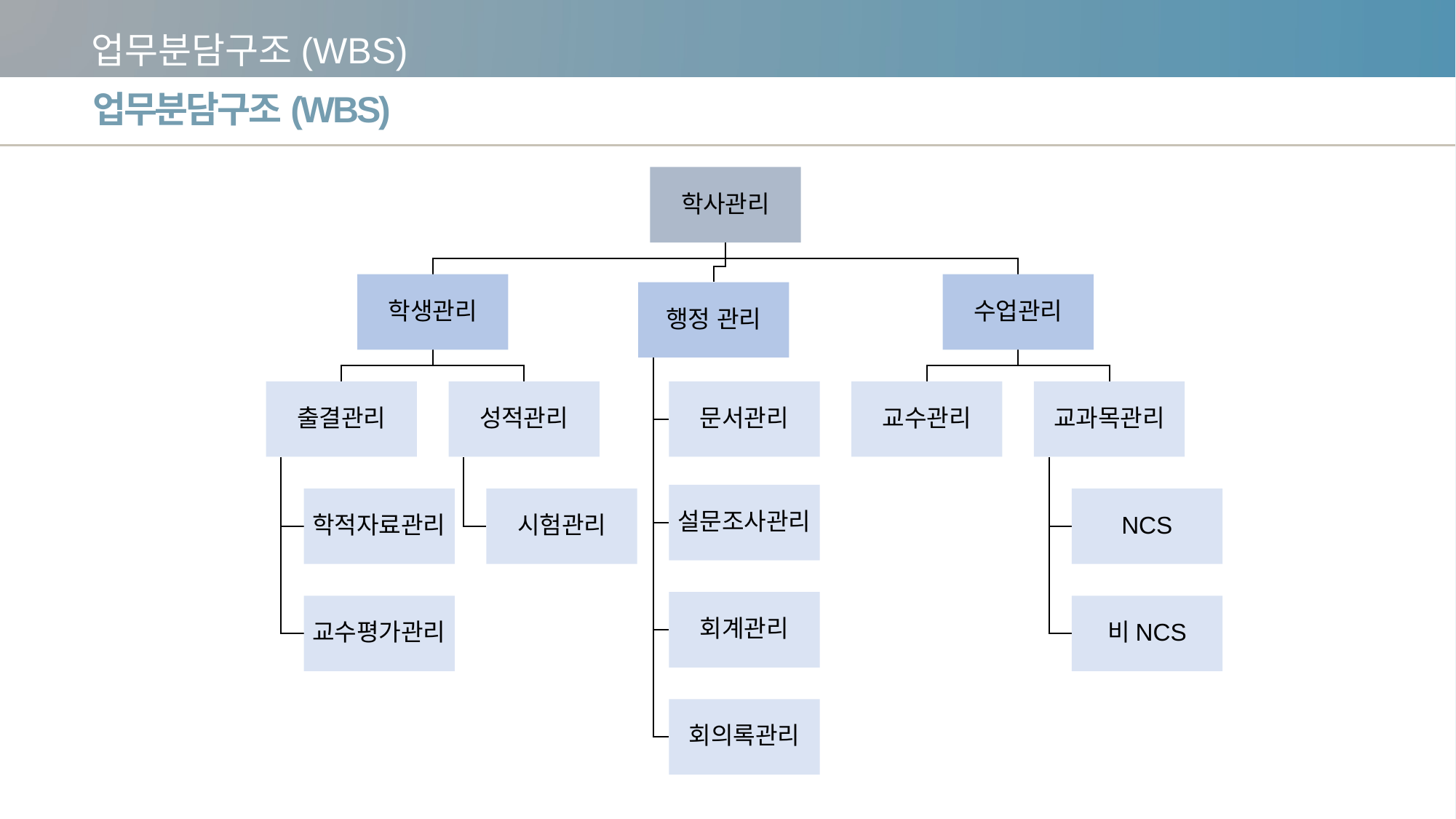

업무분담구조(WBS)

업무분담구조(WBS)
학사관리
학생관리
출결관리
학적자료관리
교수평가관리
성적관리
시험관리
행정 관리
문서관리
설문조사관리
회계관리
회의록관리
수업관리
교수관리
교과목관리
NCS
비NCS